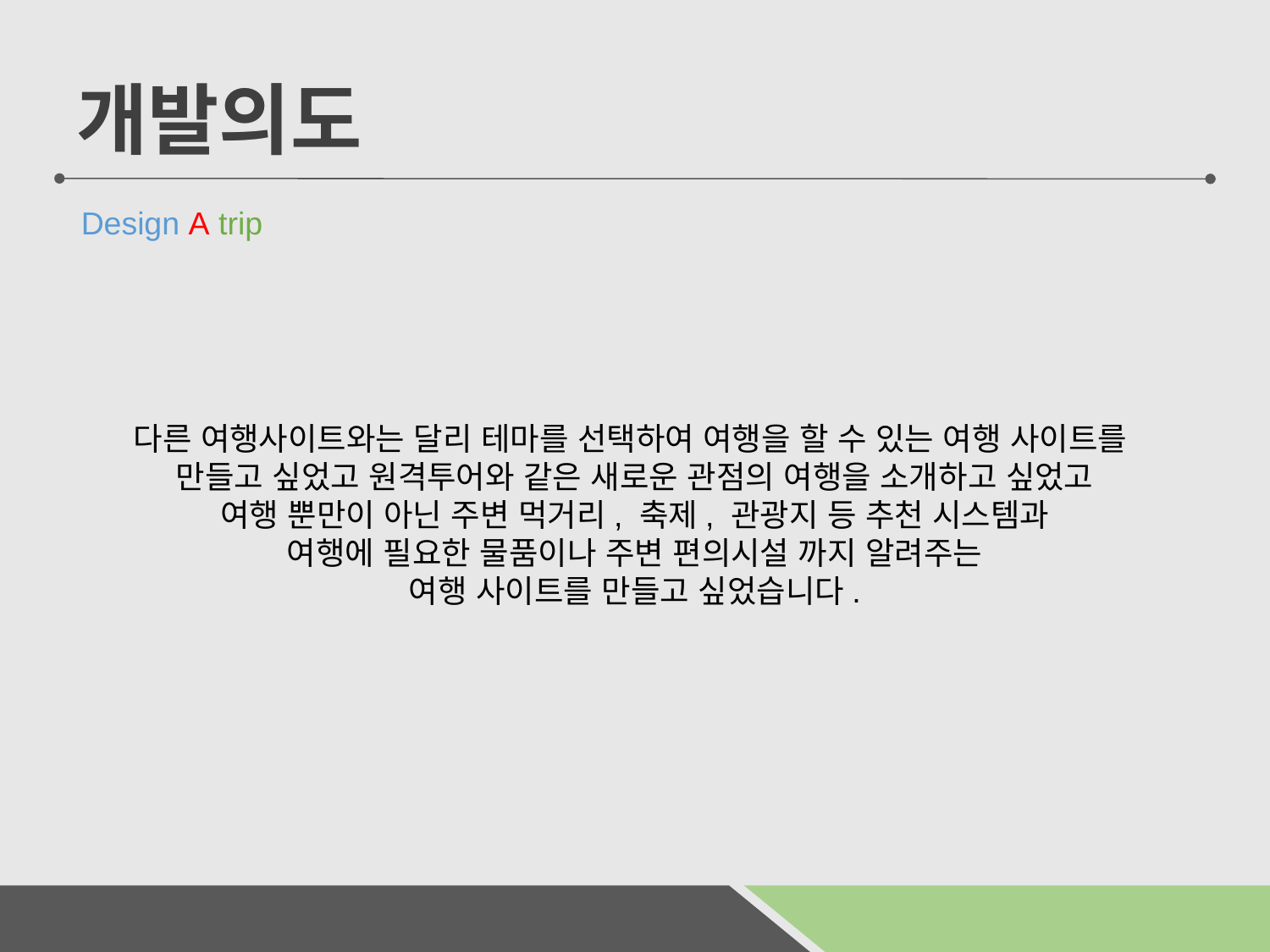

다른 여행사이트와는 달리 테마를 선택하여 여행을 할 수 있는 여행 사이트를
만들고 싶었고 원격투어와 같은 새로운 관점의 여행을 소개하고 싶었고
여행 뿐만이 아닌 주변 먹거리, 축제, 관광지 등 추천 시스템과
여행에 필요한 물품이나 주변 편의시설 까지 알려주는
여행 사이트를 만들고 싶었습니다.

개발의도
 Design A trip